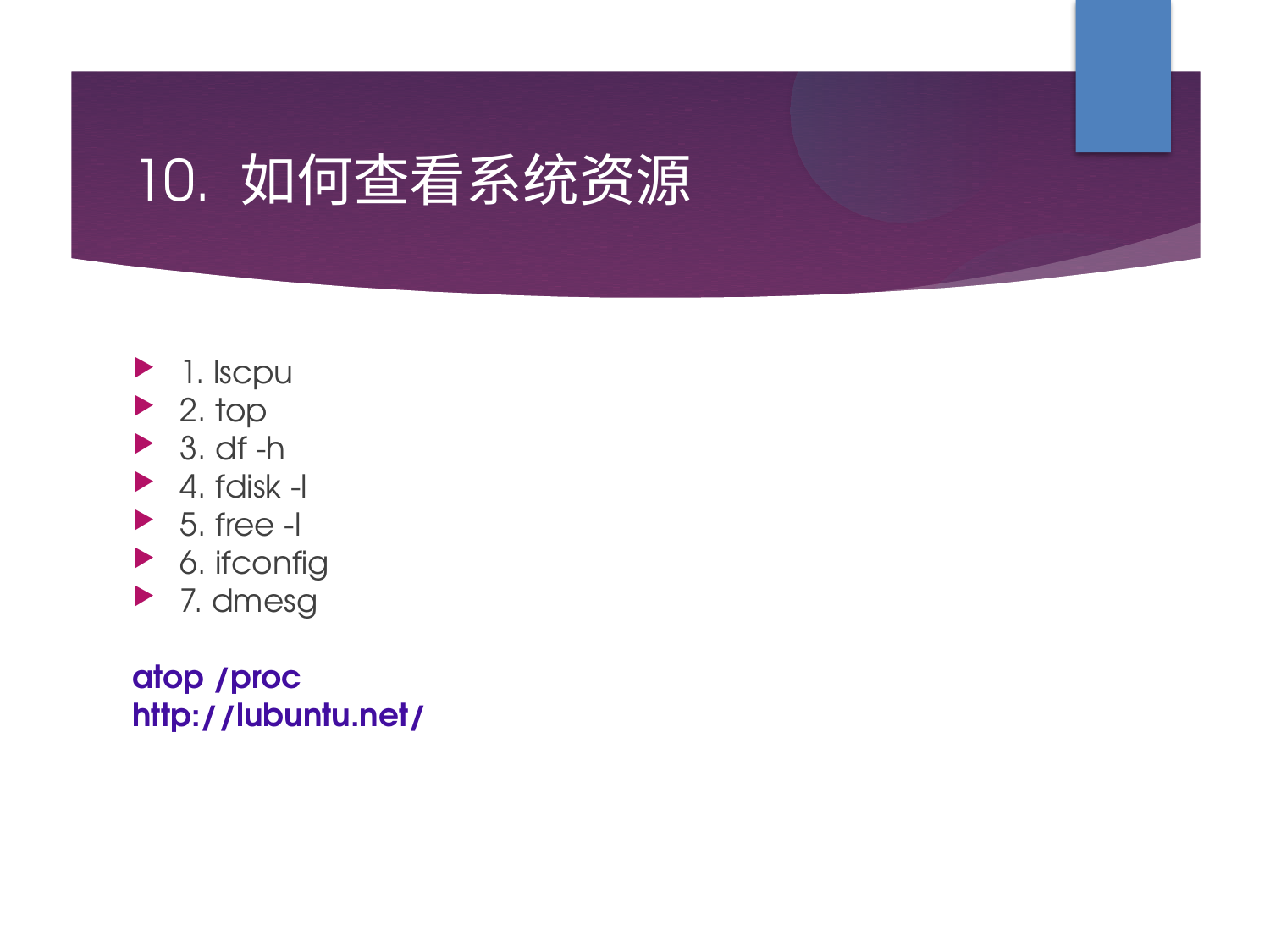

10. 如何查看系统资源
1. lscpu
2. top
3. df -h
4. fdisk -l
5. free -l
6. ifconfig
7. dmesg

atop /proc
http://lubuntu.net/